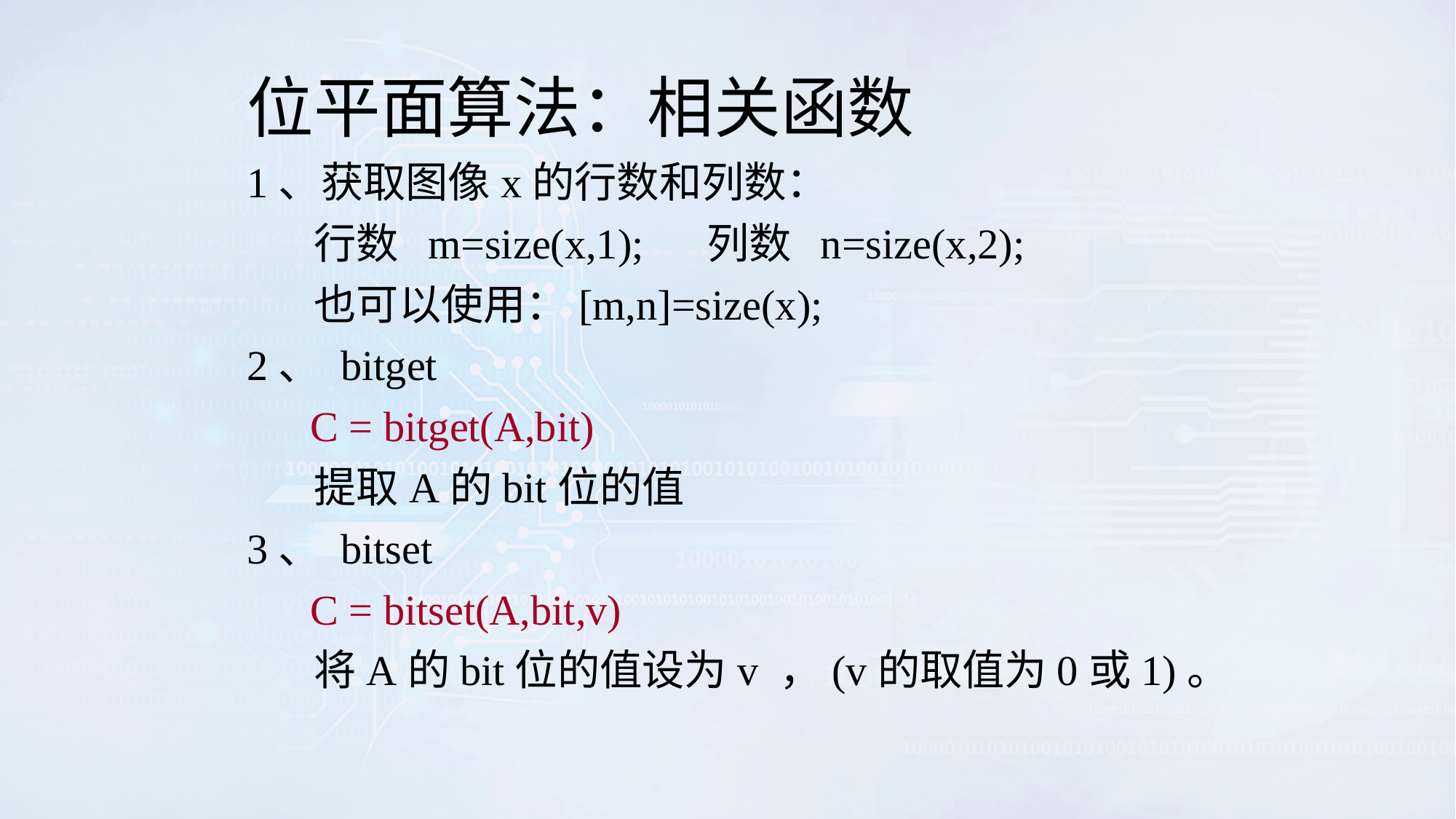

# 位平面算法：相关函数
1、获取图像x的行数和列数：
      行数  m=size(x,1);     列数  n=size(x,2);
      也可以使用：[m,n]=size(x);
2、 bitget
      C = bitget(A,bit)
      提取A的bit位的值
3、 bitset
      C = bitset(A,bit,v)
      将A的bit位的值设为v ，(v的取值为0或1)。